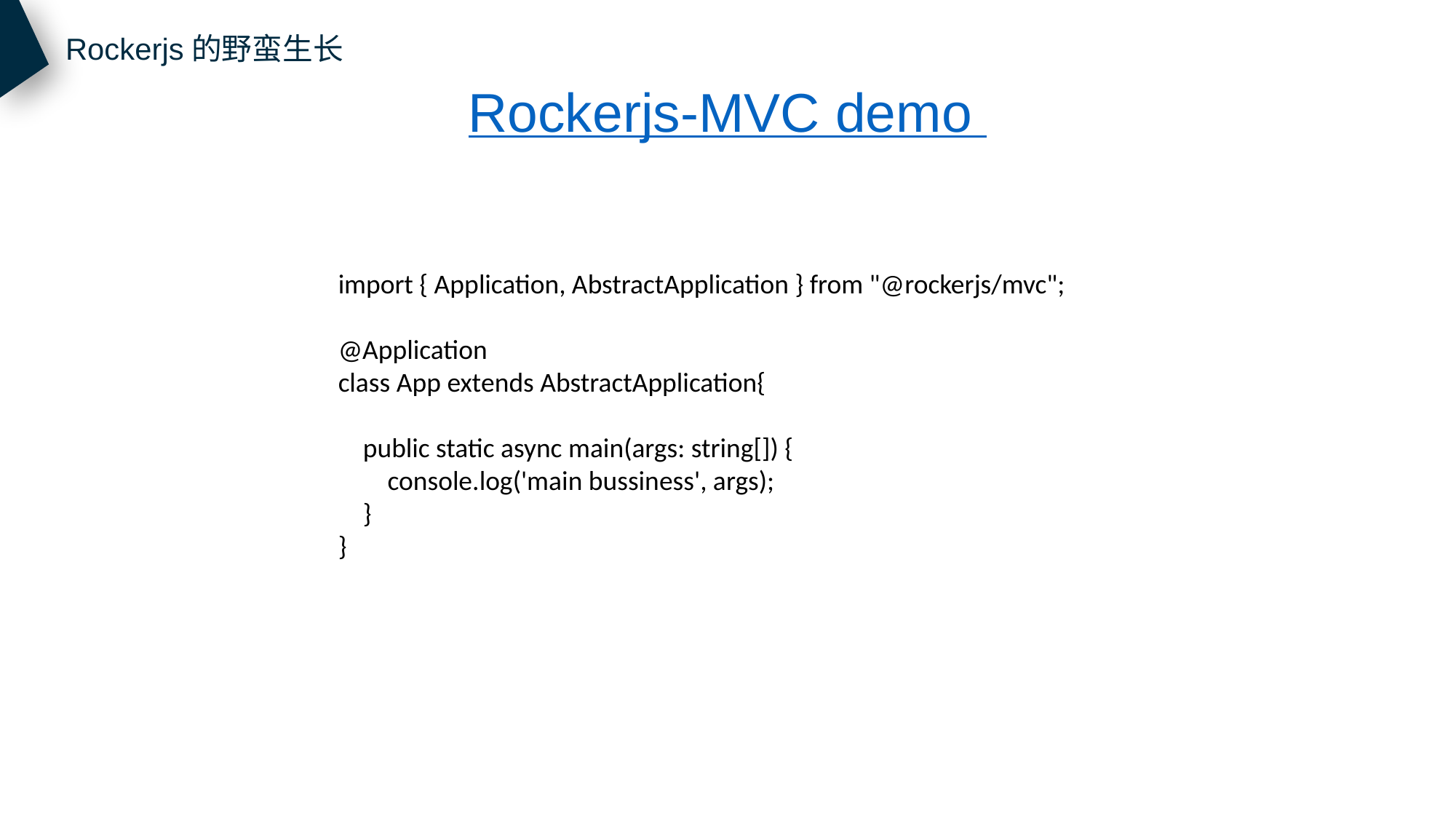

Rockerjs的野蛮生长
Rockerjs-MVC demo
import { Application, AbstractApplication } from "@rockerjs/mvc";
@Application
class App extends AbstractApplication{
    public static async main(args: string[]) {
        console.log('main bussiness', args);
    }
}